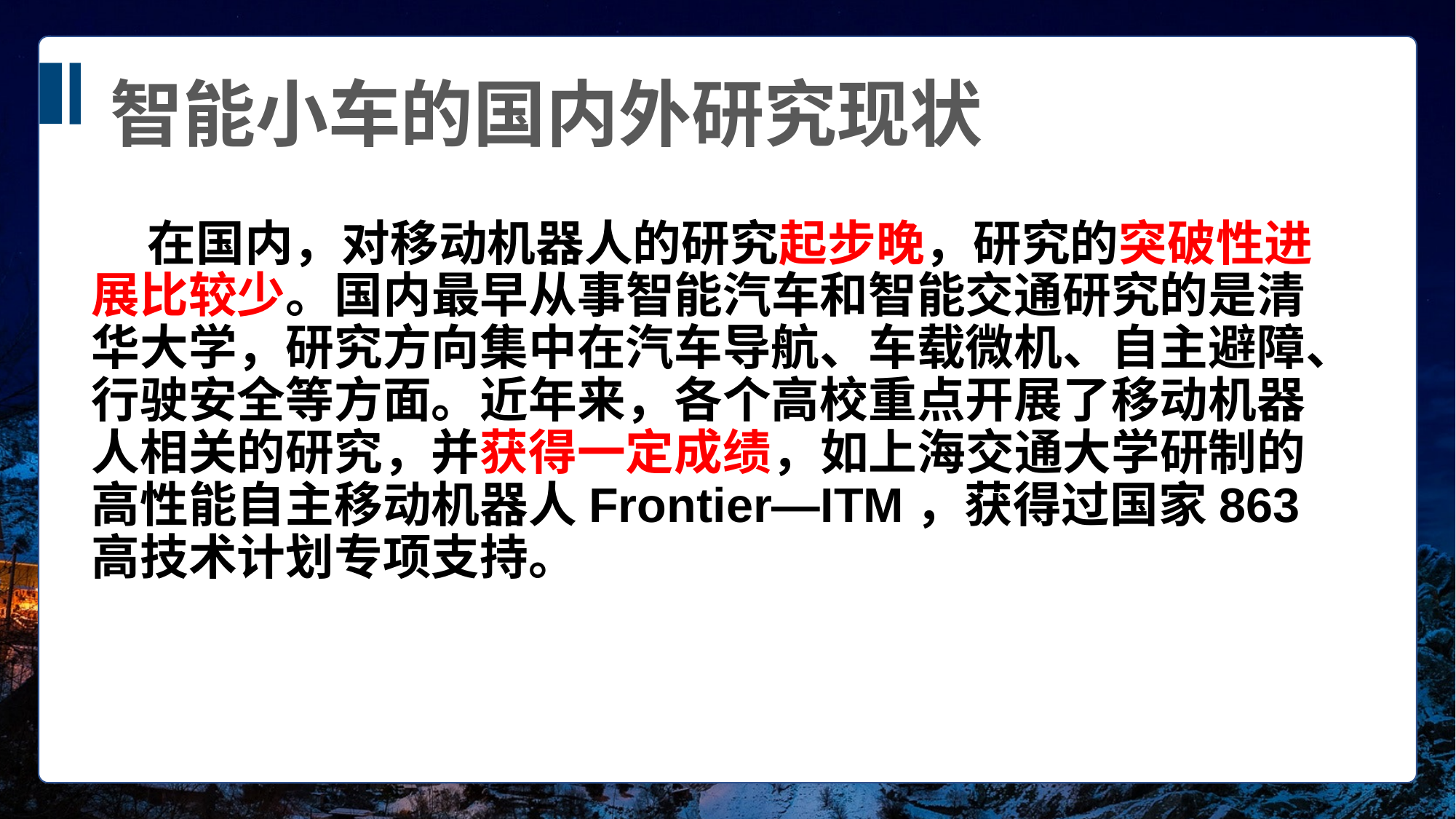

智能小车的国内外研究现状
    在国内，对移动机器人的研究起步晚，研究的突破性进展比较少。国内最早从事智能汽车和智能交通研究的是清华大学，研究方向集中在汽车导航、车载微机、自主避障、行驶安全等方面。近年来，各个高校重点开展了移动机器人相关的研究，并获得一定成绩，如上海交通大学研制的高性能自主移动机器人Frontier—ITM，获得过国家863高技术计划专项支持。